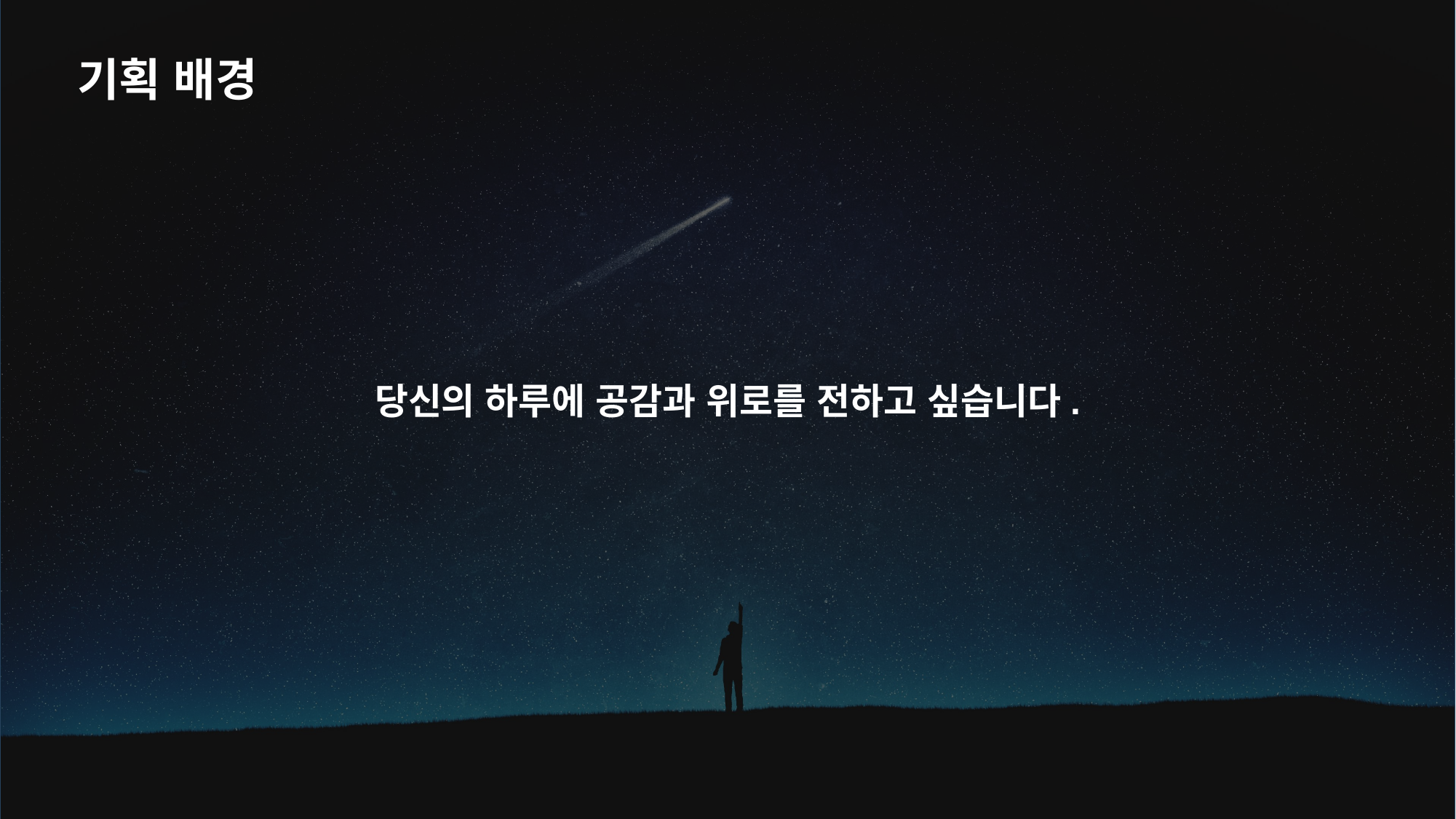

기획 배경
당신의 하루에 공감과 위로를 전하고 싶습니다.